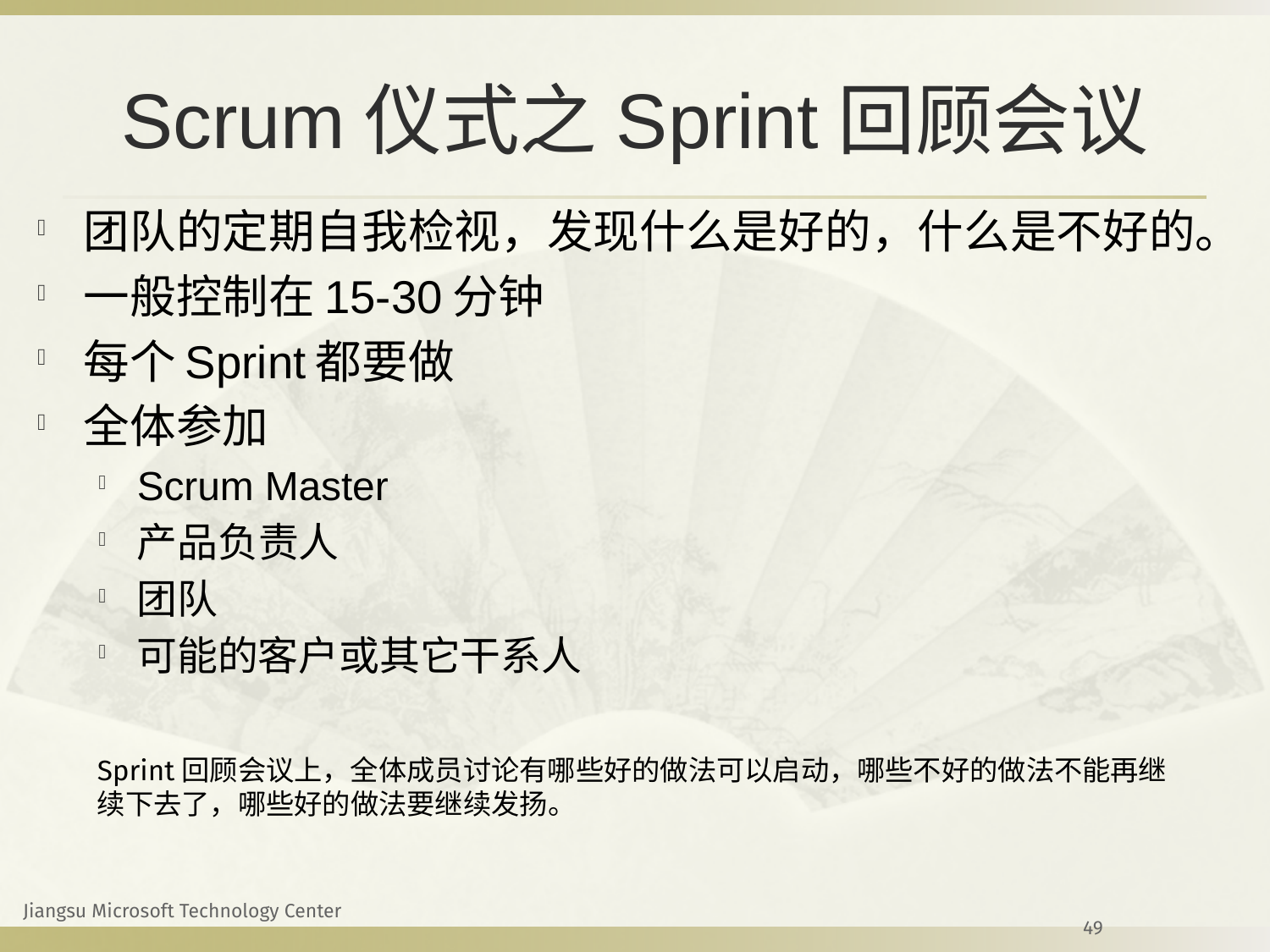

# Scrum仪式之Sprint回顾会议
团队的定期自我检视，发现什么是好的，什么是不好的。
一般控制在15-30分钟
每个Sprint都要做
全体参加
Scrum Master
产品负责人
团队
可能的客户或其它干系人
Sprint回顾会议上，全体成员讨论有哪些好的做法可以启动，哪些不好的做法不能再继续下去了，哪些好的做法要继续发扬。
Jiangsu Microsoft Technology Center
49